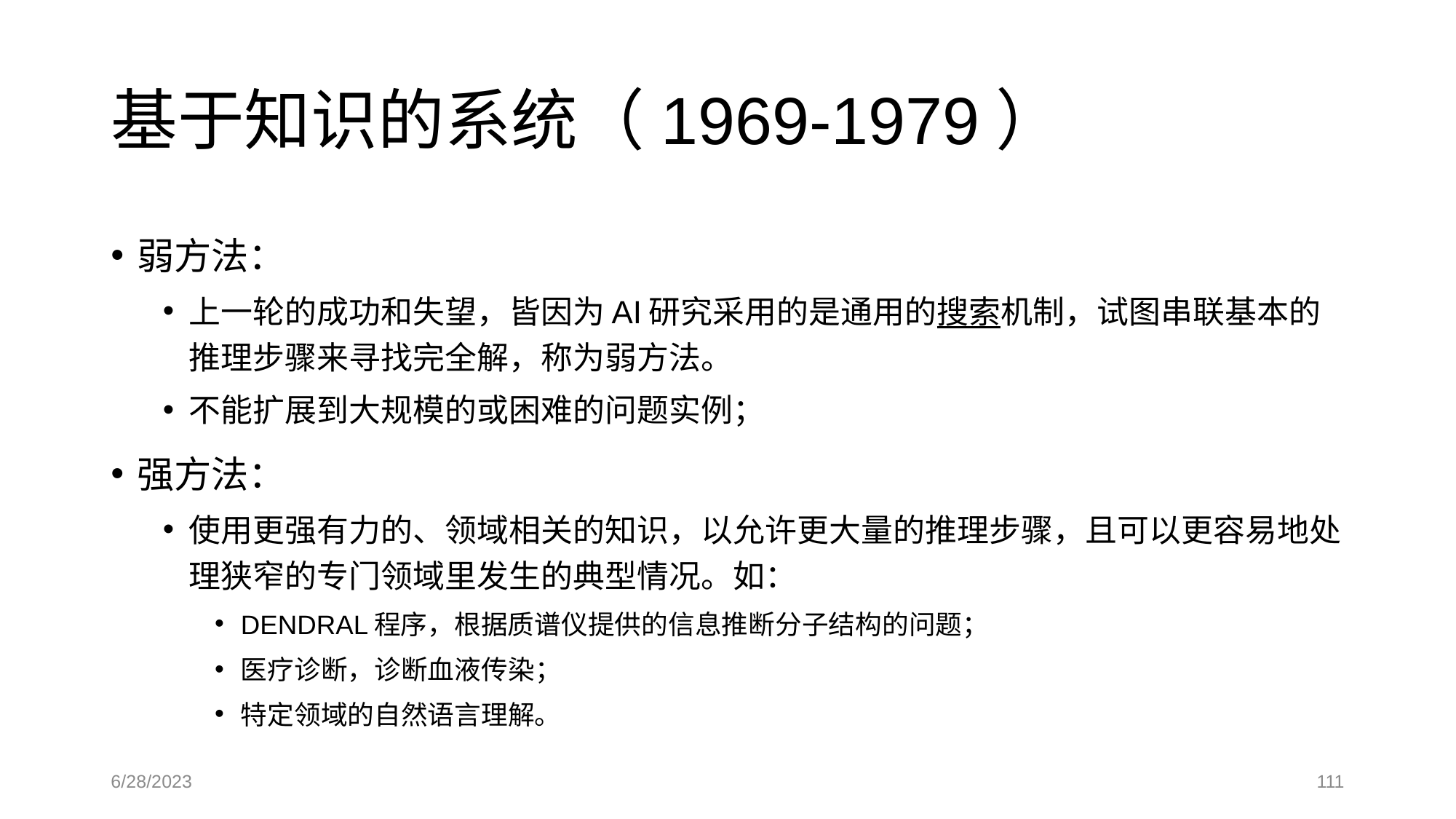

# 基于知识的系统（1969-1979）
弱方法：
上一轮的成功和失望，皆因为AI研究采用的是通用的搜索机制，试图串联基本的推理步骤来寻找完全解，称为弱方法。
不能扩展到大规模的或困难的问题实例；
强方法：
使用更强有力的、领域相关的知识，以允许更大量的推理步骤，且可以更容易地处理狭窄的专门领域里发生的典型情况。如：
DENDRAL程序，根据质谱仪提供的信息推断分子结构的问题；
医疗诊断，诊断血液传染；
特定领域的自然语言理解。
6/28/2023
111